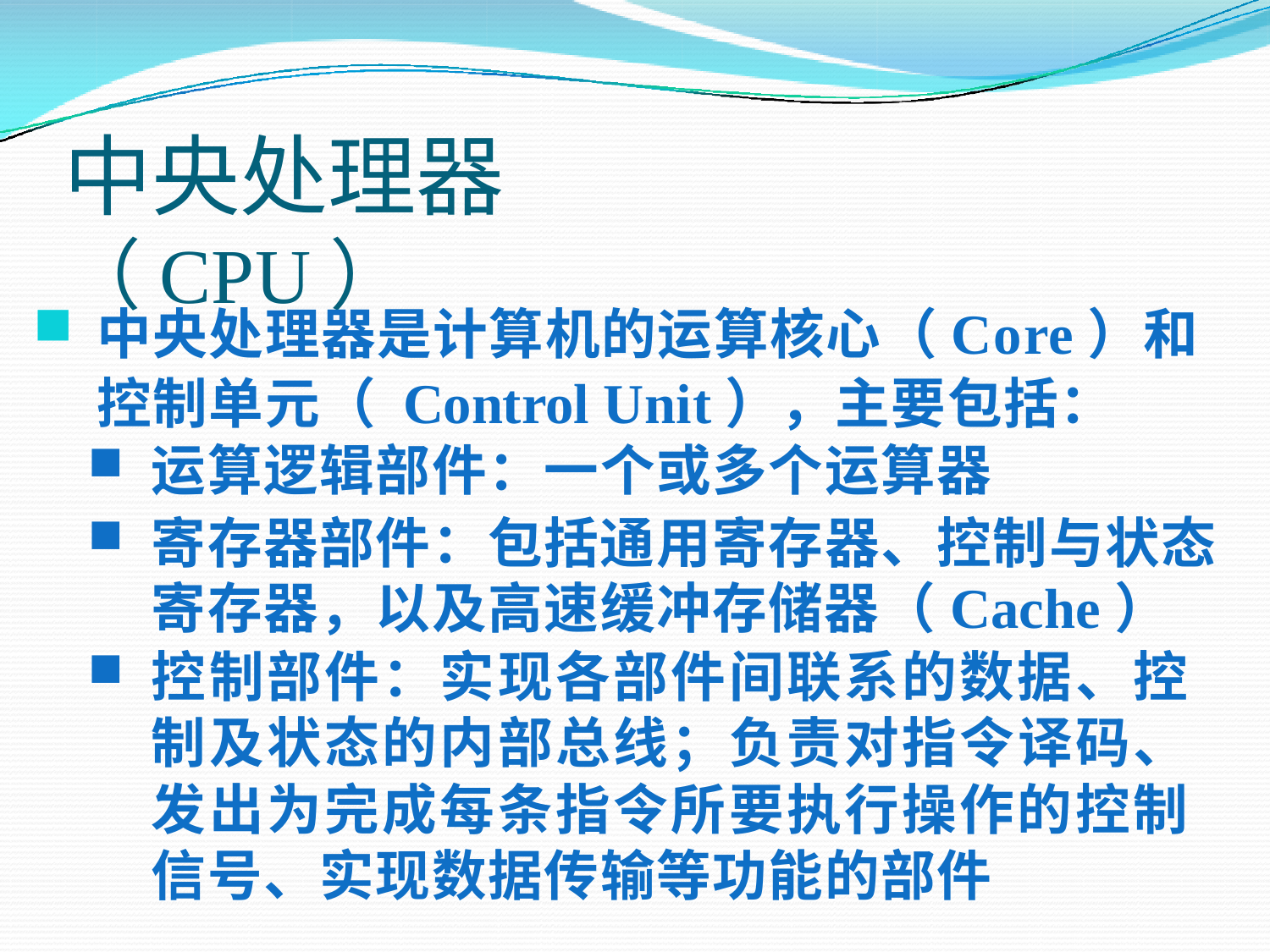

# 中央处理器（CPU）
中央处理器是计算机的运算核心（Core）和 控制单元（ Control Unit），主要包括：
运算逻辑部件：一个或多个运算器
寄存器部件：包括通用寄存器、控制与状态寄存器，以及高速缓冲存储器（Cache）
控制部件：实现各部件间联系的数据、控 制及状态的内部总线；负责对指令译码、 发出为完成每条指令所要执行操作的控制 信号、实现数据传输等功能的部件